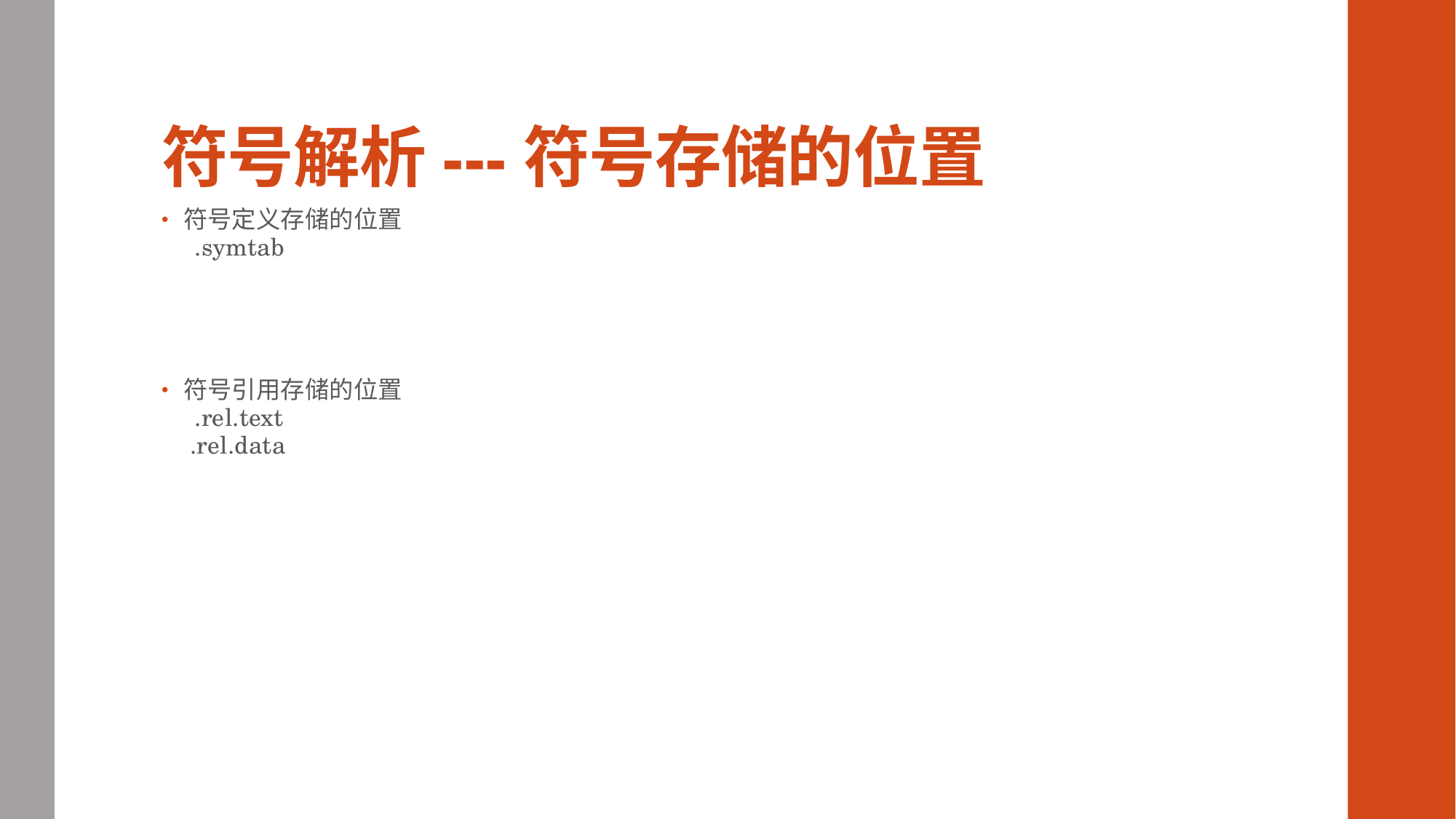

# 符号解析---符号存储的位置
符号定义存储的位置
 .symtab

符号引用存储的位置
 .rel.text
 .rel.data